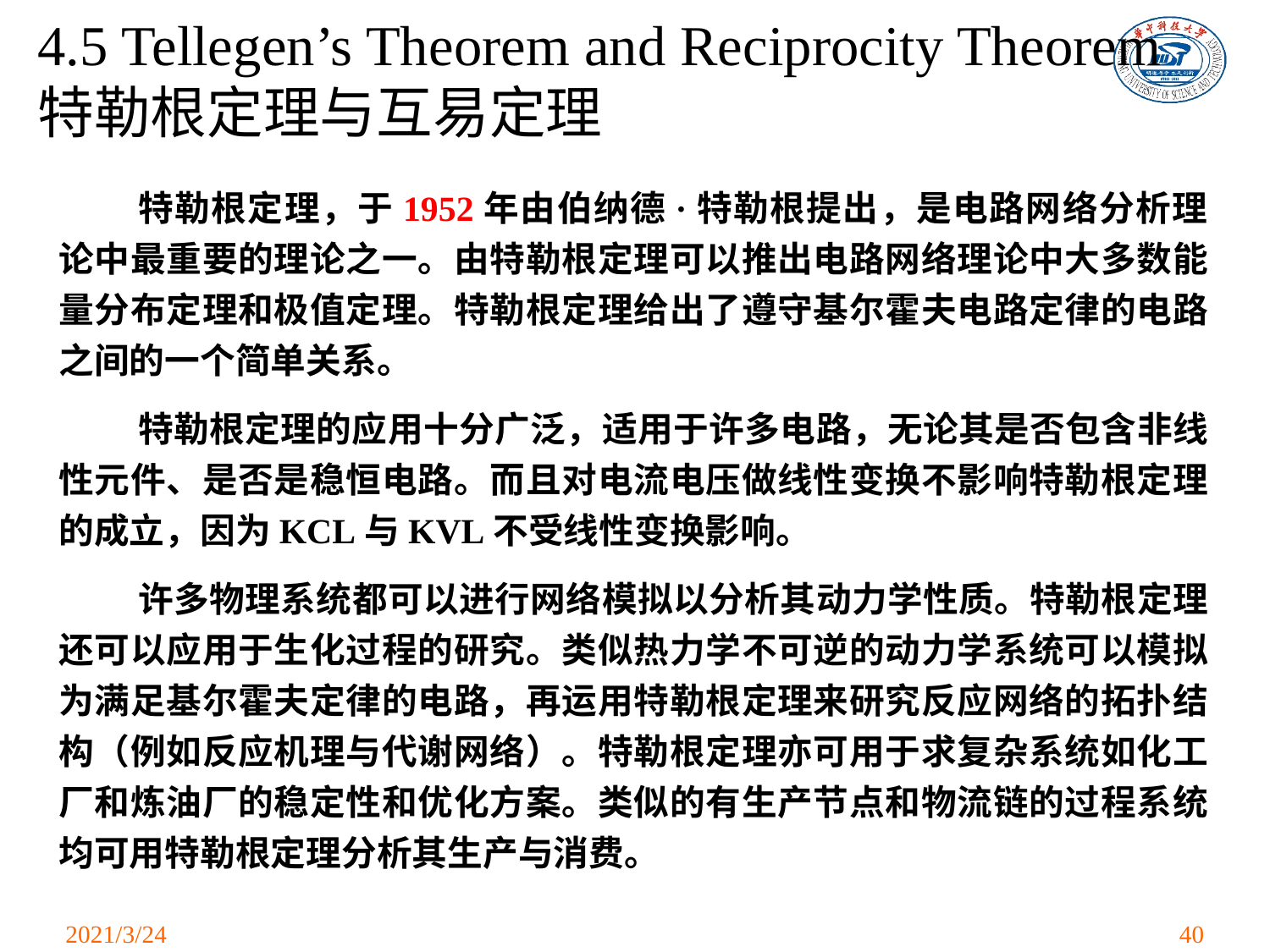

# 4.5 Tellegen’s Theorem and Reciprocity Theorem 特勒根定理与互易定理
特勒根定理，于1952年由伯纳德·特勒根提出，是电路网络分析理论中最重要的理论之一。由特勒根定理可以推出电路网络理论中大多数能量分布定理和极值定理。特勒根定理给出了遵守基尔霍夫电路定律的电路之间的一个简单关系。
特勒根定理的应用十分广泛，适用于许多电路，无论其是否包含非线性元件、是否是稳恒电路。而且对电流电压做线性变换不影响特勒根定理的成立，因为KCL与KVL不受线性变换影响。
许多物理系统都可以进行网络模拟以分析其动力学性质。特勒根定理还可以应用于生化过程的研究。类似热力学不可逆的动力学系统可以模拟为满足基尔霍夫定律的电路，再运用特勒根定理来研究反应网络的拓扑结构（例如反应机理与代谢网络）。特勒根定理亦可用于求复杂系统如化工厂和炼油厂的稳定性和优化方案。类似的有生产节点和物流链的过程系统均可用特勒根定理分析其生产与消费。
2021/3/24

40